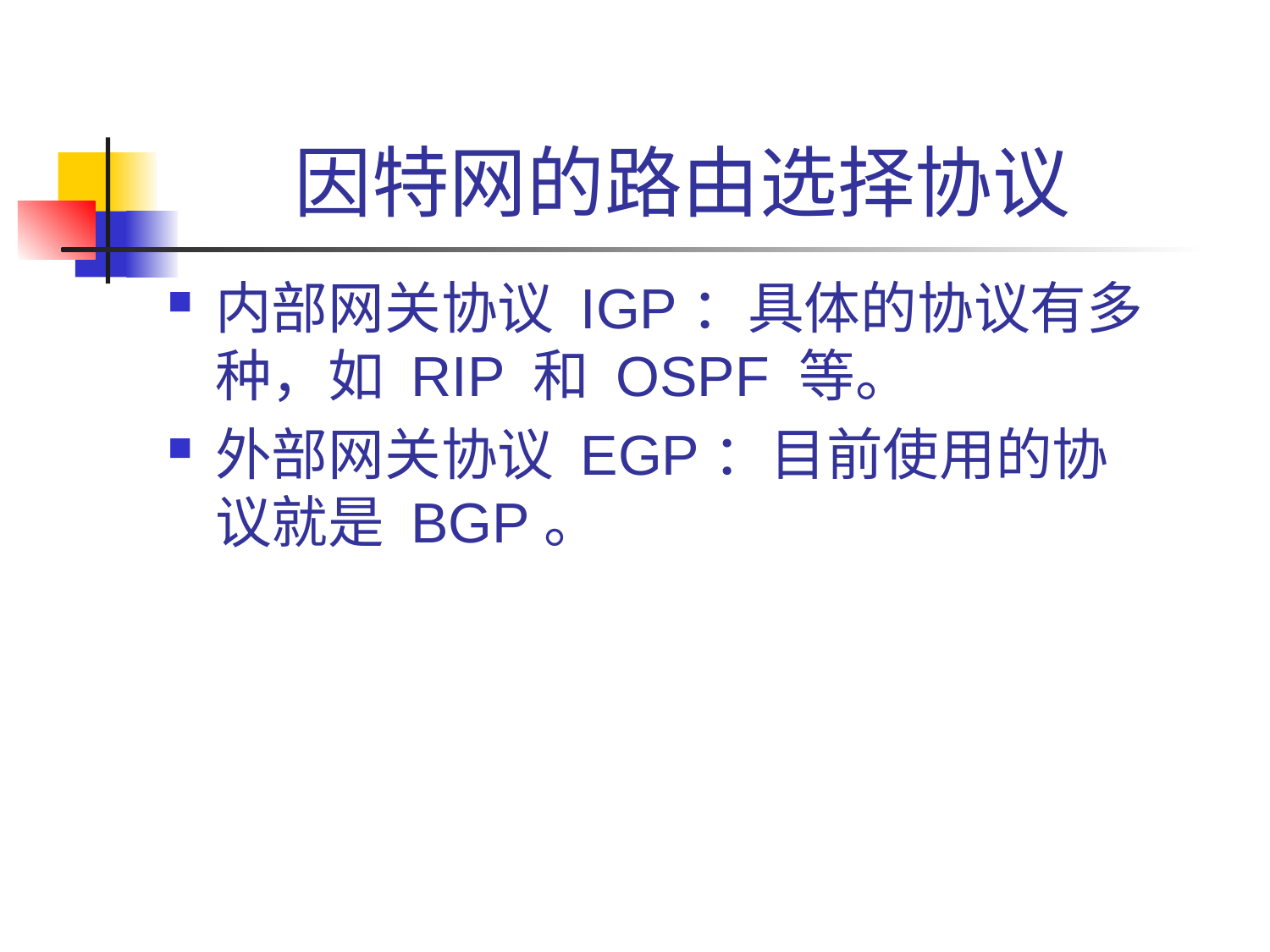

# 因特网的路由选择协议
内部网关协议 IGP：具体的协议有多种，如 RIP 和 OSPF 等。
外部网关协议 EGP：目前使用的协议就是 BGP。